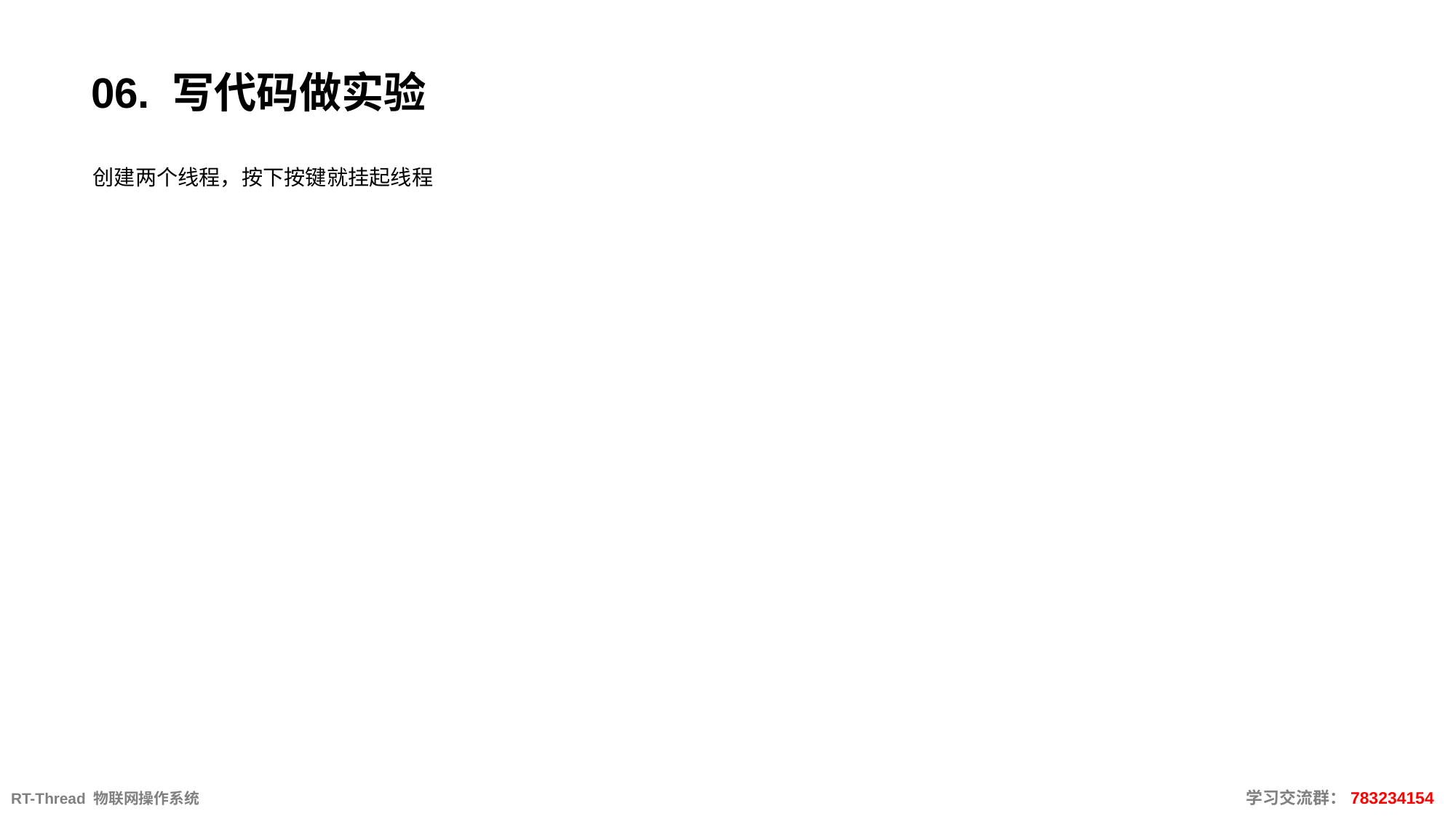

# 06. 写代码做实验
创建两个线程，按下按键就挂起线程

RT-Thread 物联网操作系统										          学习交流群：783234154